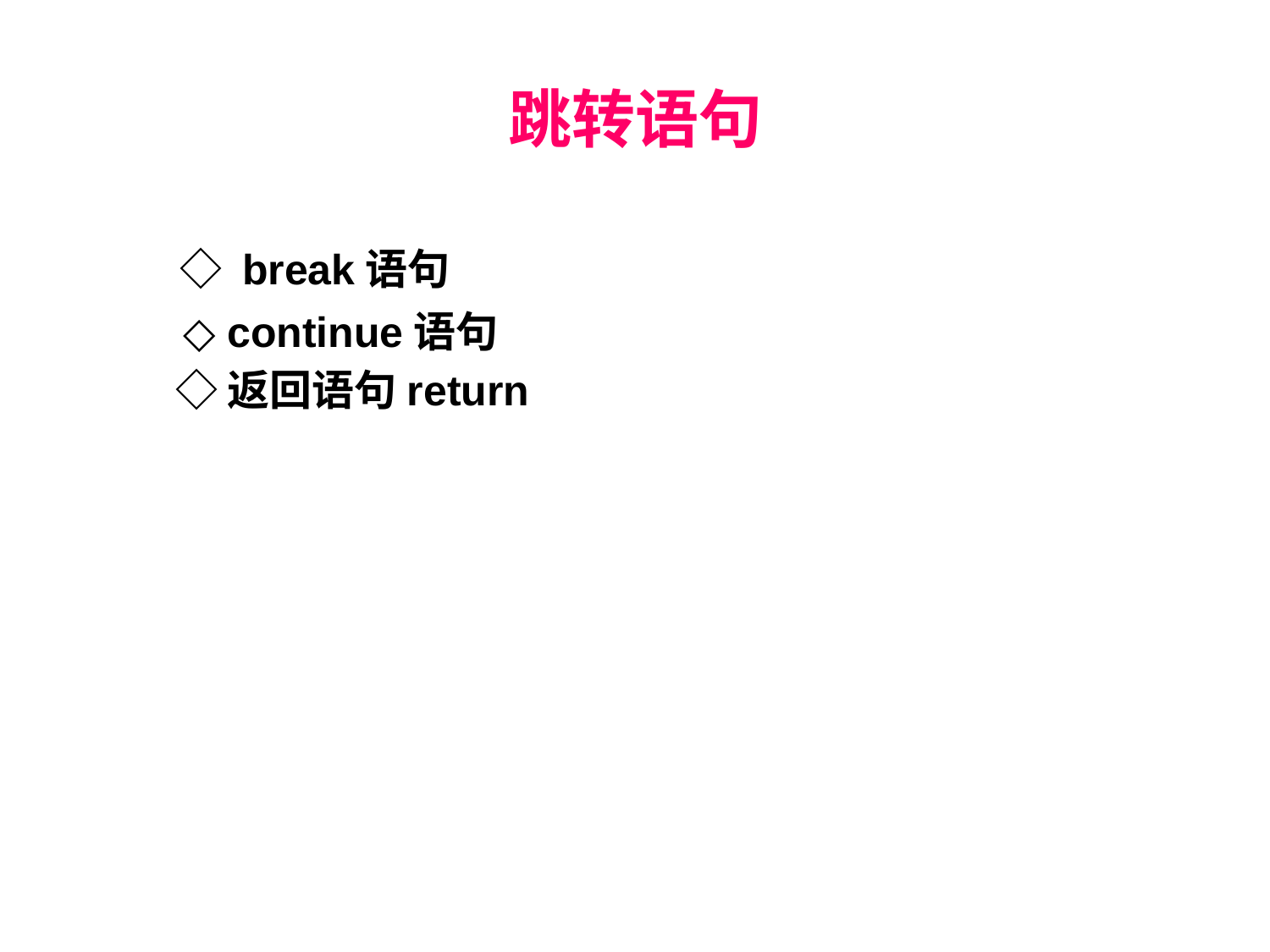

# 跳转语句
	　◇ break语句
         ◇ continue语句
	　 ◇ 返回语句return